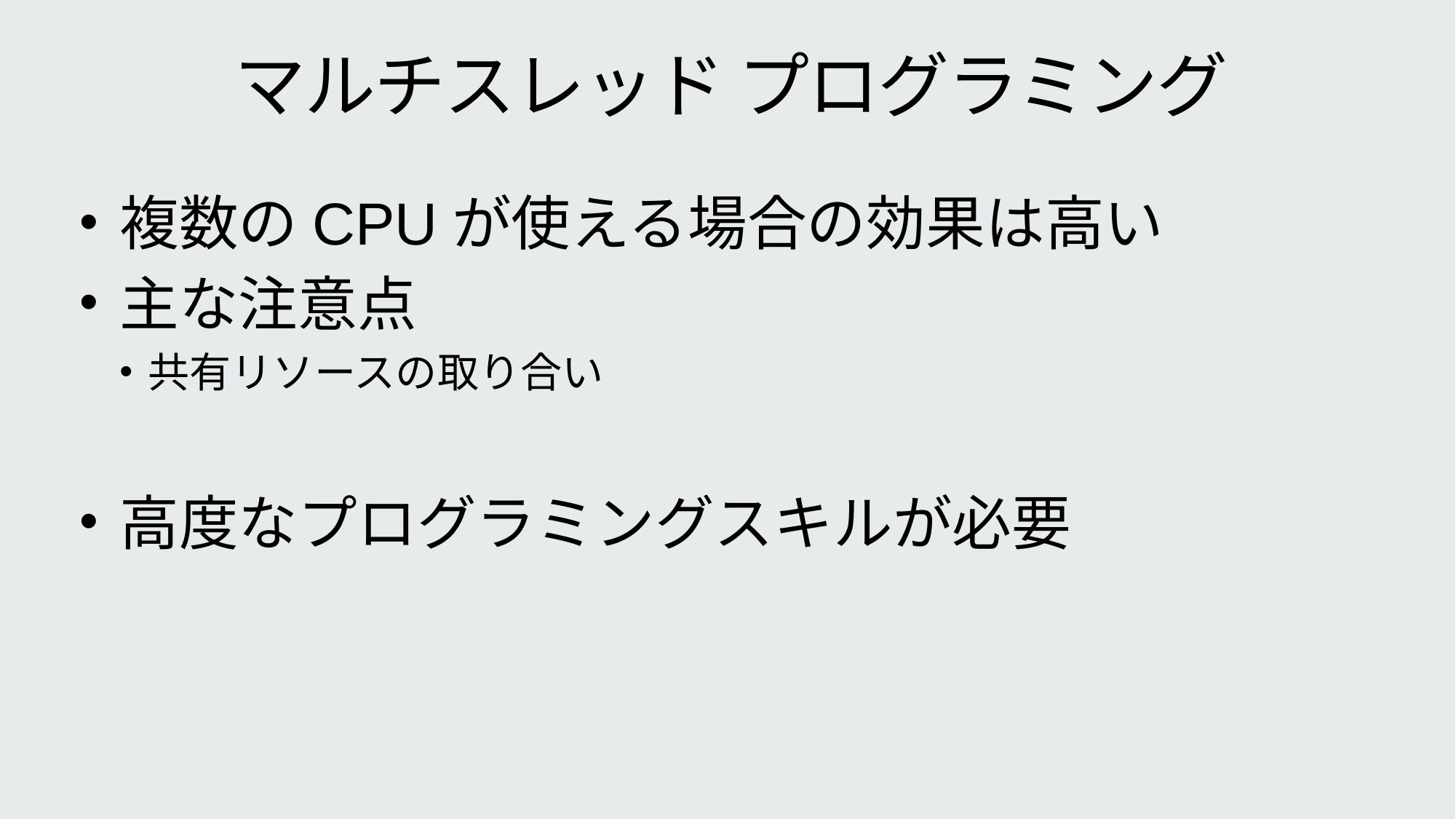

# マルチスレッド プログラミング
複数のCPUが使える場合の効果は高い
主な注意点
共有リソースの取り合い

高度なプログラミングスキルが必要